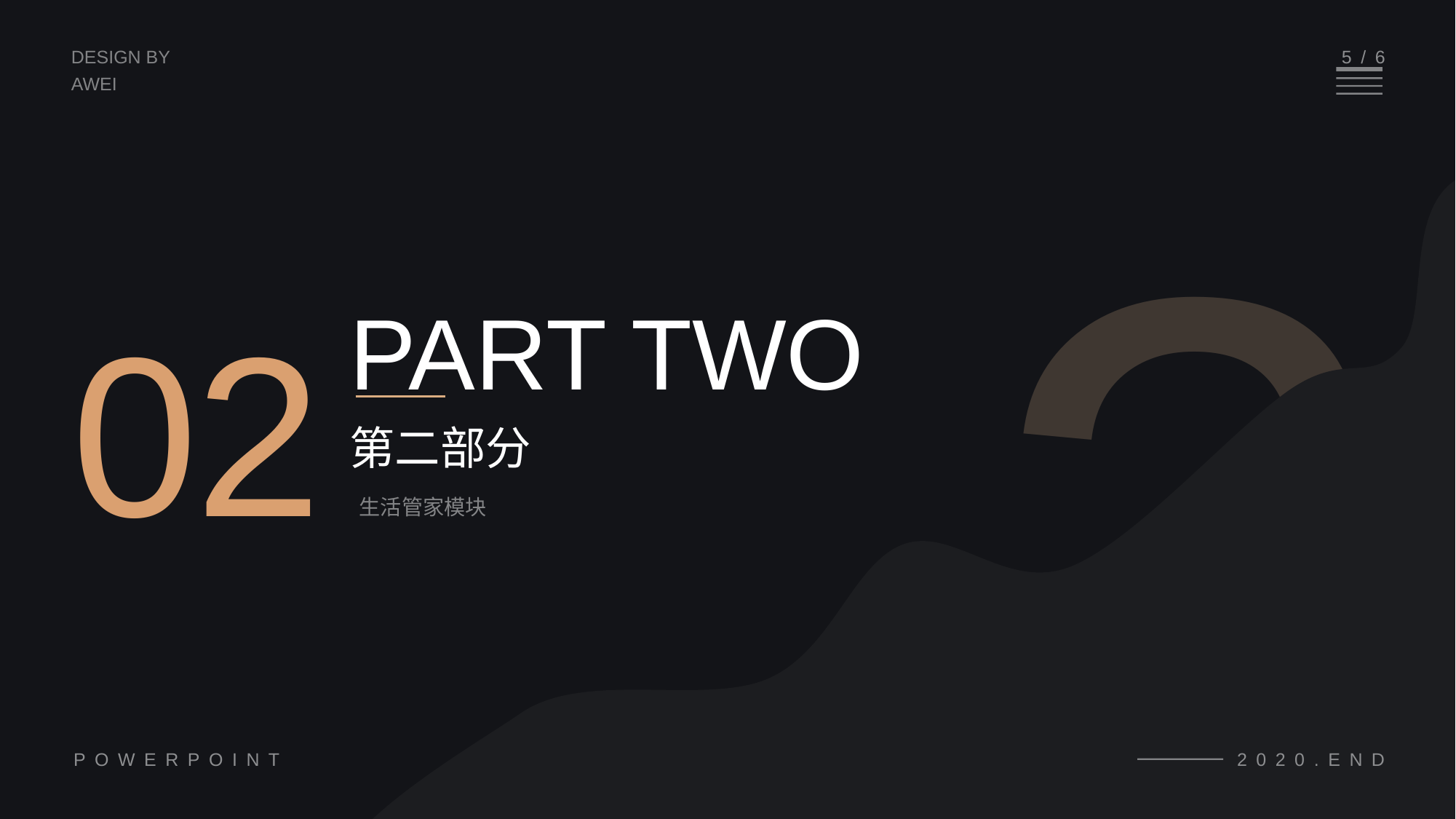

次要标题
2
5/6

DESIGN BY
AWEI

02

次要标题
PART TWO
次要标题
第二部分
生活管家模块
POWERPOINT
2020.END

次要标题